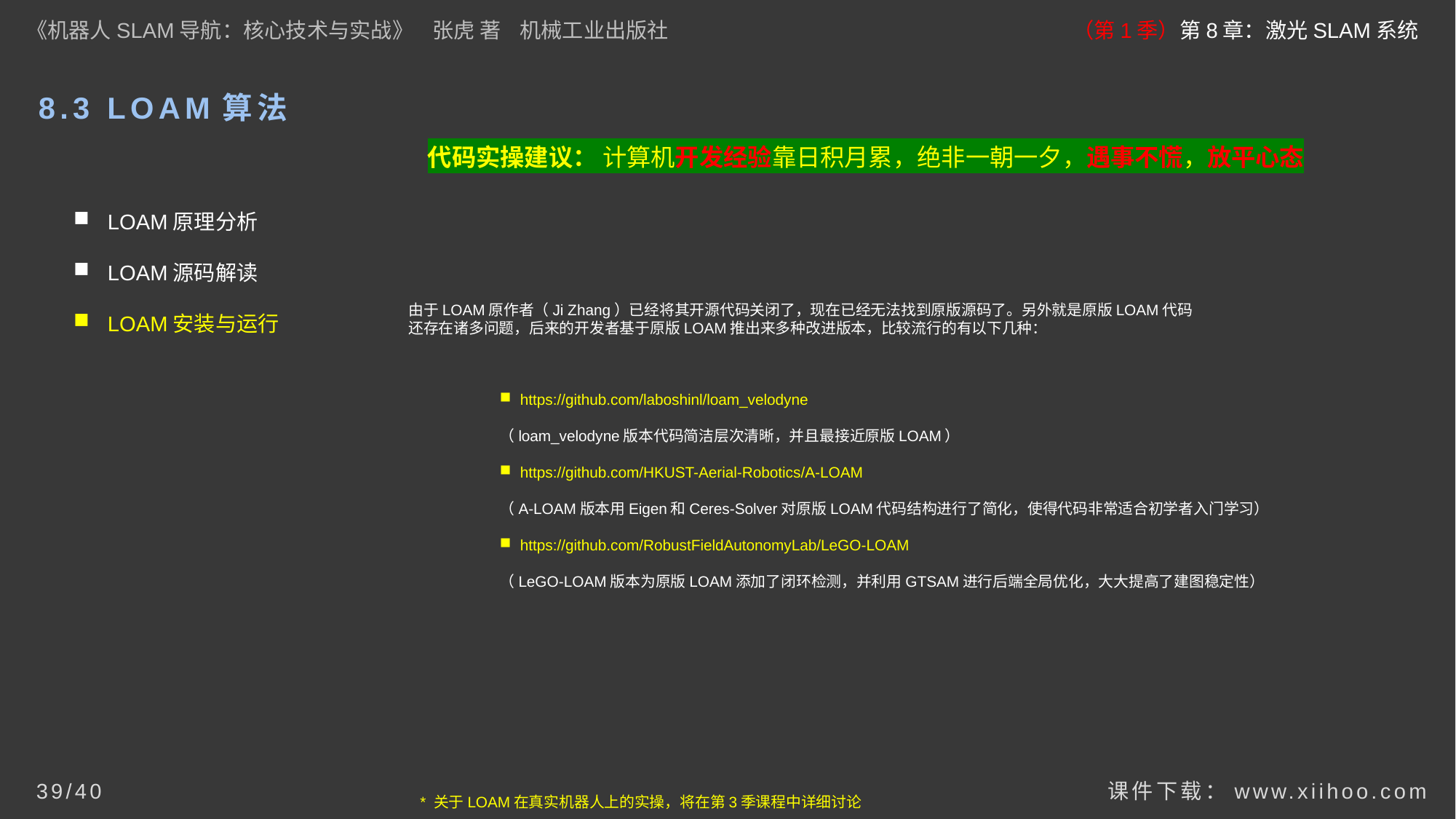

《机器人SLAM导航：核心技术与实战》    张虎 著    机械工业出版社
（第1季）第8章：激光SLAM系统
# 8.3 LOAM算法
代码实操建议： 计算机开发经验靠日积月累，绝非一朝一夕，遇事不慌，放平心态
LOAM原理分析
LOAM源码解读
LOAM安装与运行
由于LOAM原作者（Ji Zhang）已经将其开源代码关闭了，现在已经无法找到原版源码了。另外就是原版LOAM代码还存在诸多问题，后来的开发者基于原版LOAM推出来多种改进版本，比较流行的有以下几种：
https://github.com/laboshinl/loam_velodyne
（loam_velodyne版本代码简洁层次清晰，并且最接近原版LOAM）
https://github.com/HKUST-Aerial-Robotics/A-LOAM
（A-LOAM版本用Eigen和Ceres-Solver对原版LOAM代码结构进行了简化，使得代码非常适合初学者入门学习）
https://github.com/RobustFieldAutonomyLab/LeGO-LOAM
（LeGO-LOAM版本为原版LOAM添加了闭环检测，并利用GTSAM进行后端全局优化，大大提高了建图稳定性）
课件下载：www.xiihoo.com
39/40
* 关于LOAM在真实机器人上的实操，将在第3季课程中详细讨论